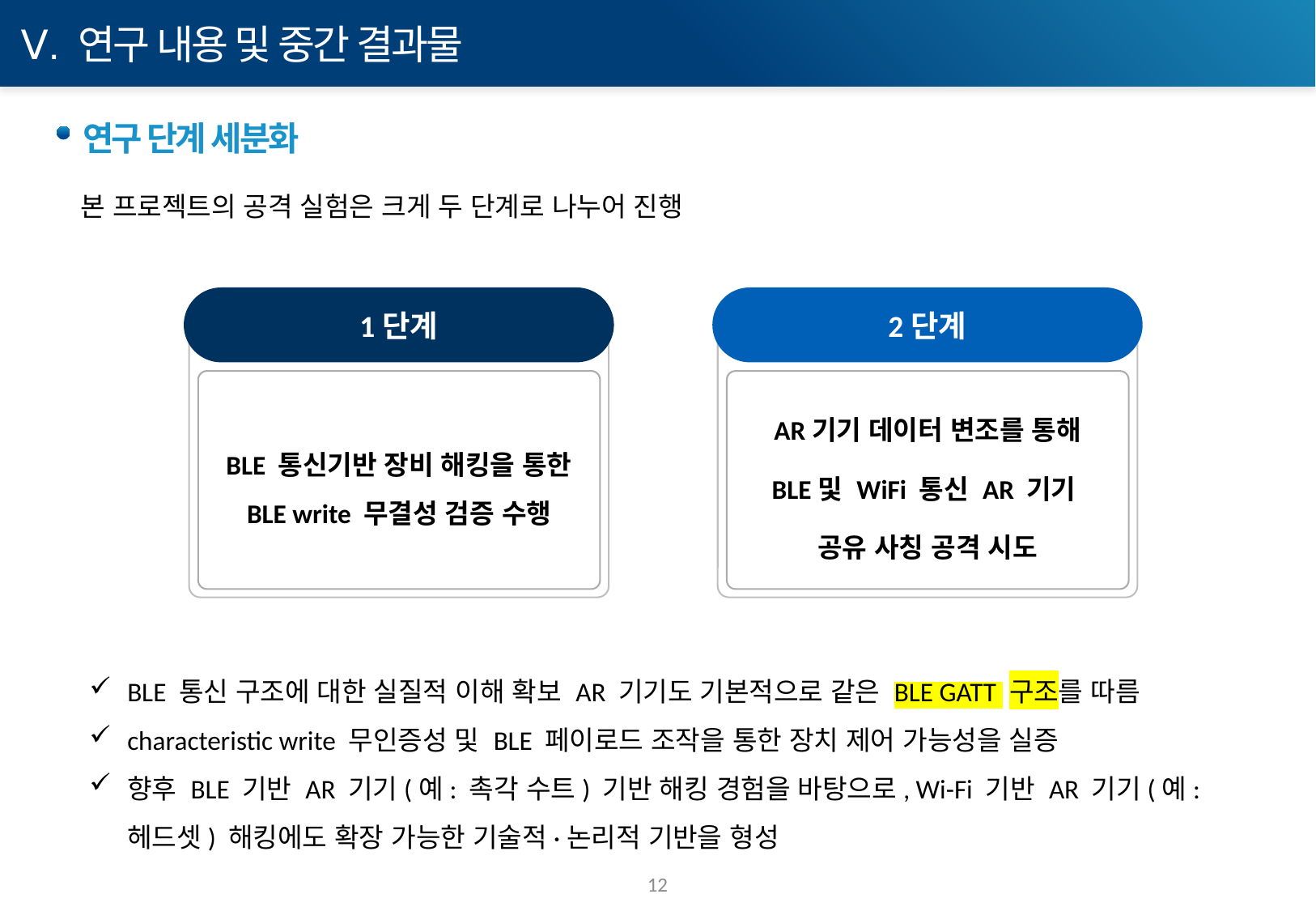

Ⅴ. 연구 내용 및 중간 결과물
연구 단계 세분화

본 프로젝트의 공격 실험은 크게 두 단계로 나누어 진행
1단계

BLE 통신기반 장비 해킹을 통한
BLE write 무결성 검증 수행
2단계

AR기기 데이터 변조를 통해
BLE및 WiFi 통신 AR 기기
공유 사칭 공격 시도
BLE 통신 구조에 대한 실질적 이해 확보 AR 기기도 기본적으로 같은 BLE GATT 구조를 따름
characteristic write 무인증성 및 BLE 페이로드 조작을 통한 장치 제어 가능성을 실증
향후 BLE 기반 AR 기기(예: 촉각 수트) 기반 해킹 경험을 바탕으로, Wi-Fi 기반 AR 기기(예: 헤드셋) 해킹에도 확장 가능한 기술적·논리적 기반을 형성
12